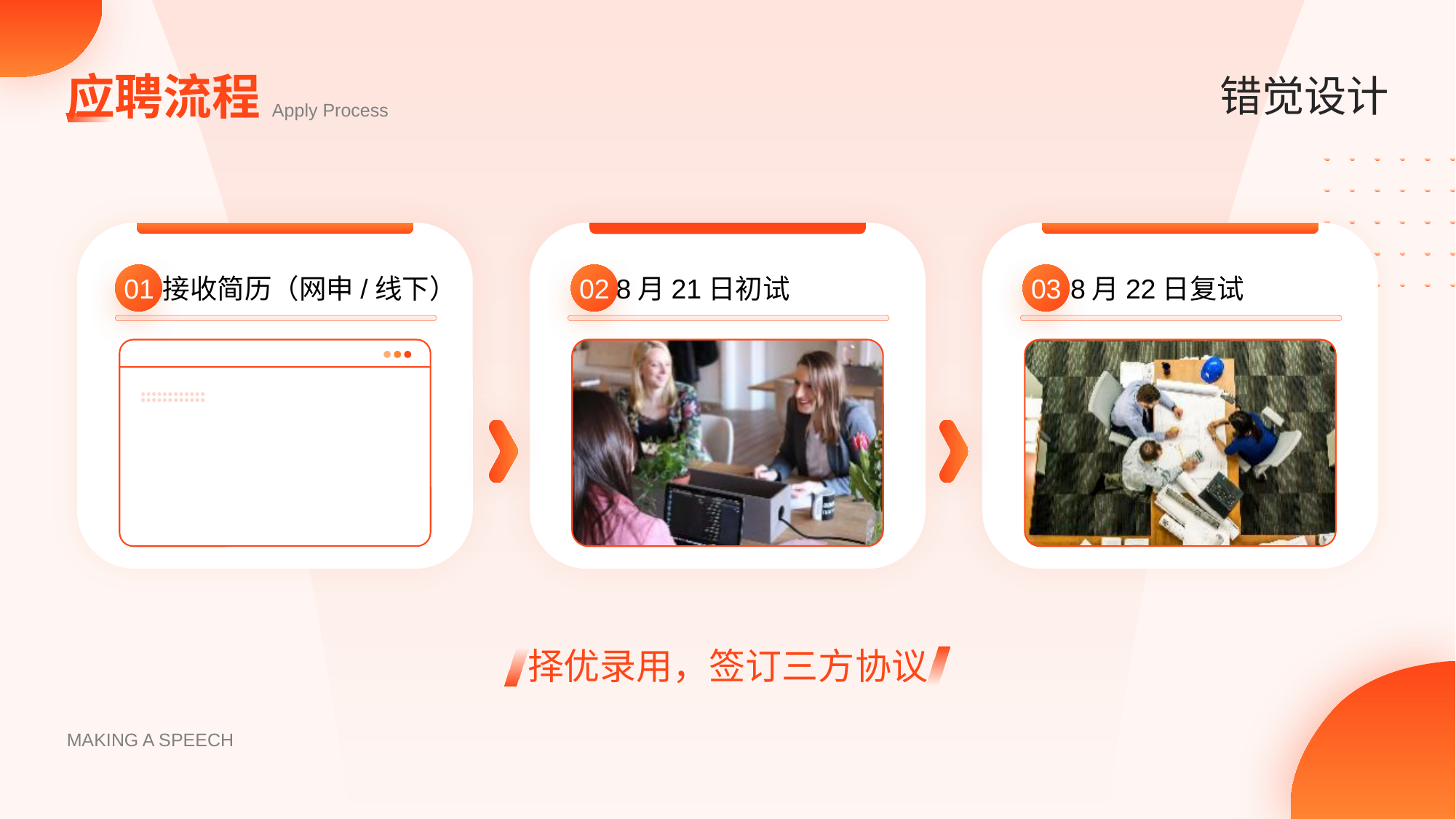

应聘流程
错觉设计
Apply Process

8月21日初试

8月22日复试

01

02

03
接收简历（网申/线下）

择优录用，签订三方协议

MAKING A SPEECH